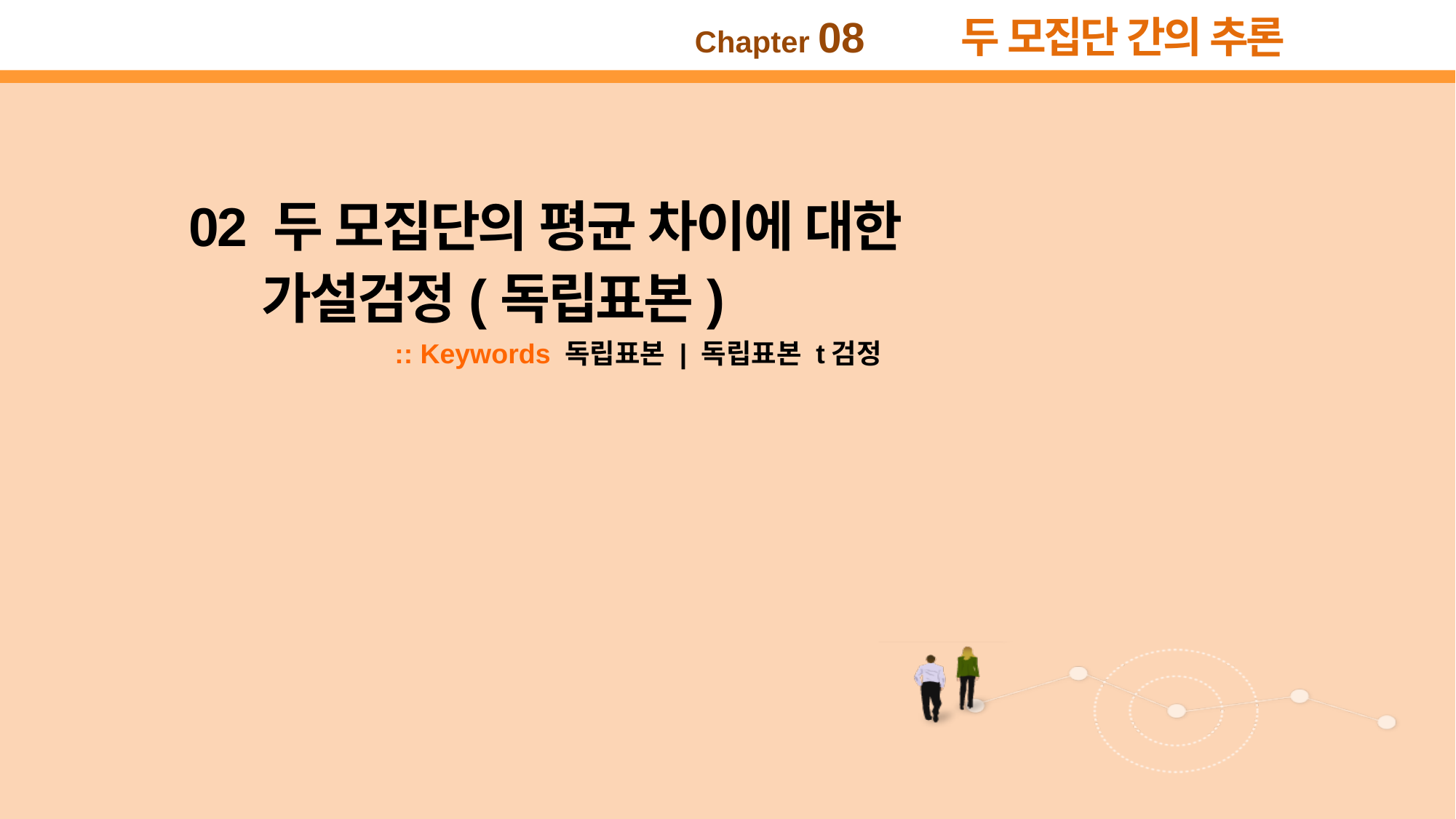

02 두 모집단의 평균 차이에 대한
가설검정(독립표본)
:: Keywords 독립표본 | 독립표본 t검정